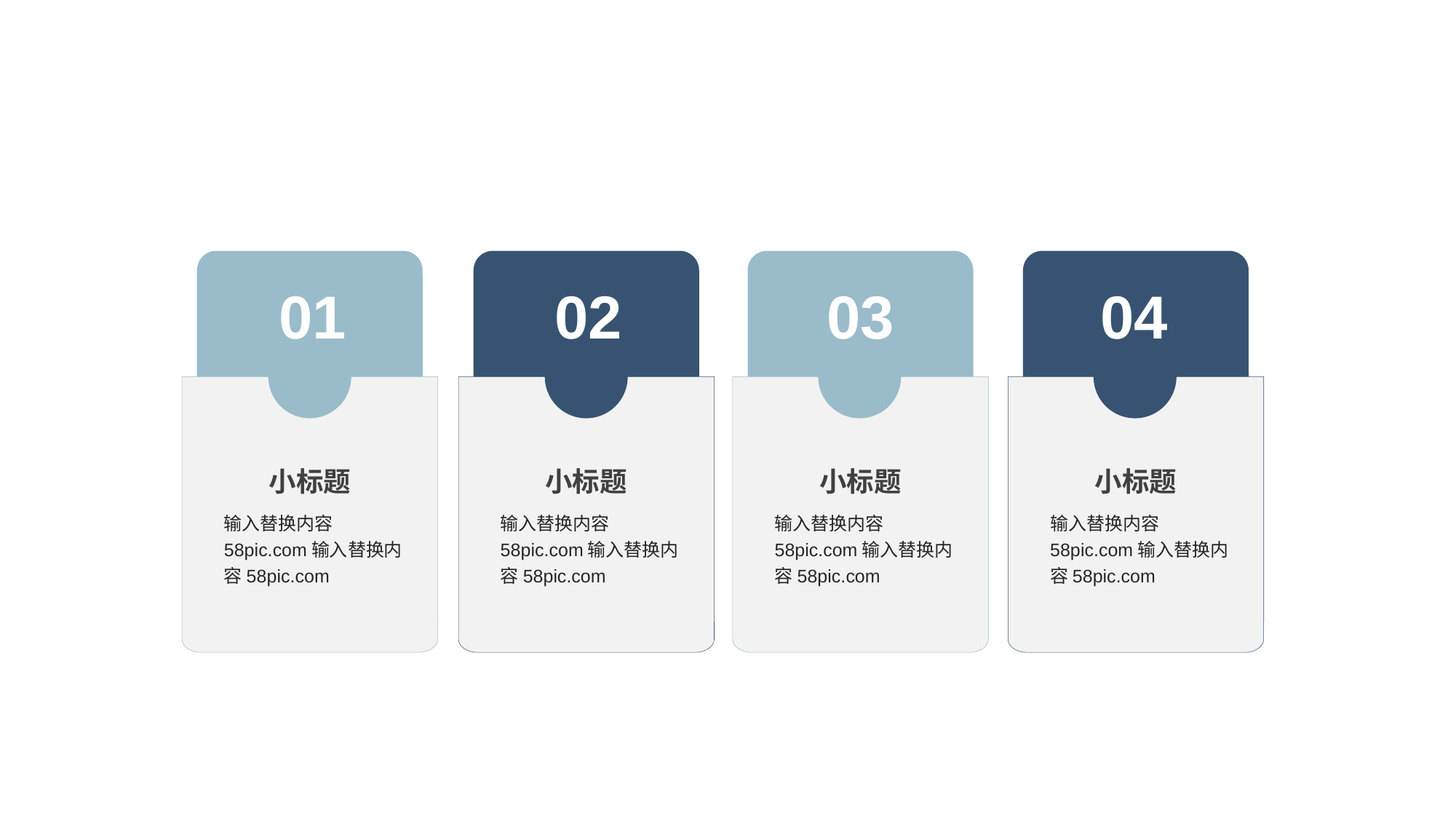

01
02
03
04

小标题
输入替换内容58pic.com输入替换内容58pic.com
小标题
输入替换内容58pic.com输入替换内容58pic.com
小标题
输入替换内容58pic.com输入替换内容58pic.com
小标题
输入替换内容58pic.com输入替换内容58pic.com